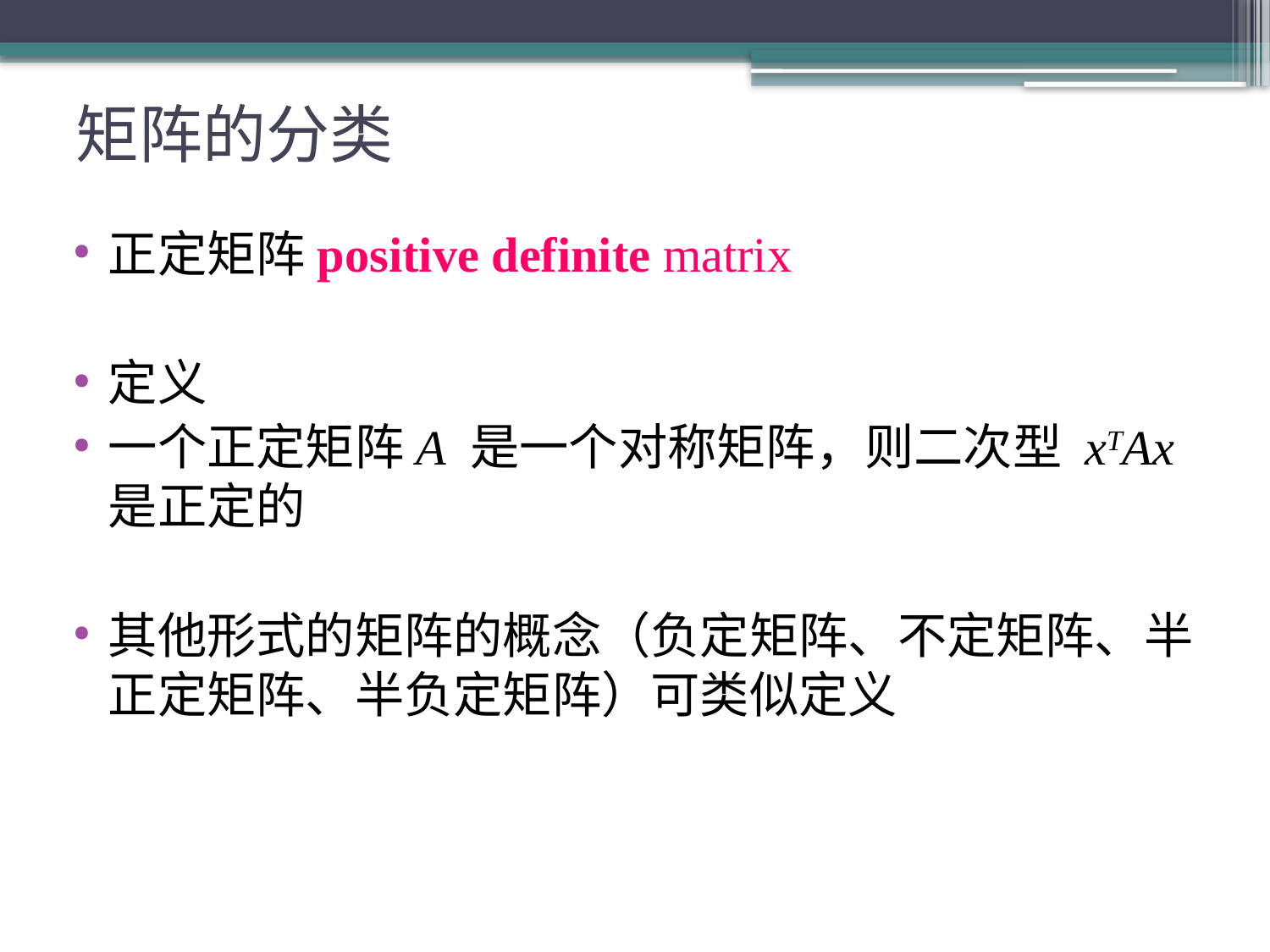

# 矩阵的分类
正定矩阵positive definite matrix

定义
一个正定矩阵A 是一个对称矩阵，则二次型 xTAx 是正定的

其他形式的矩阵的概念（负定矩阵、不定矩阵、半正定矩阵、半负定矩阵）可类似定义